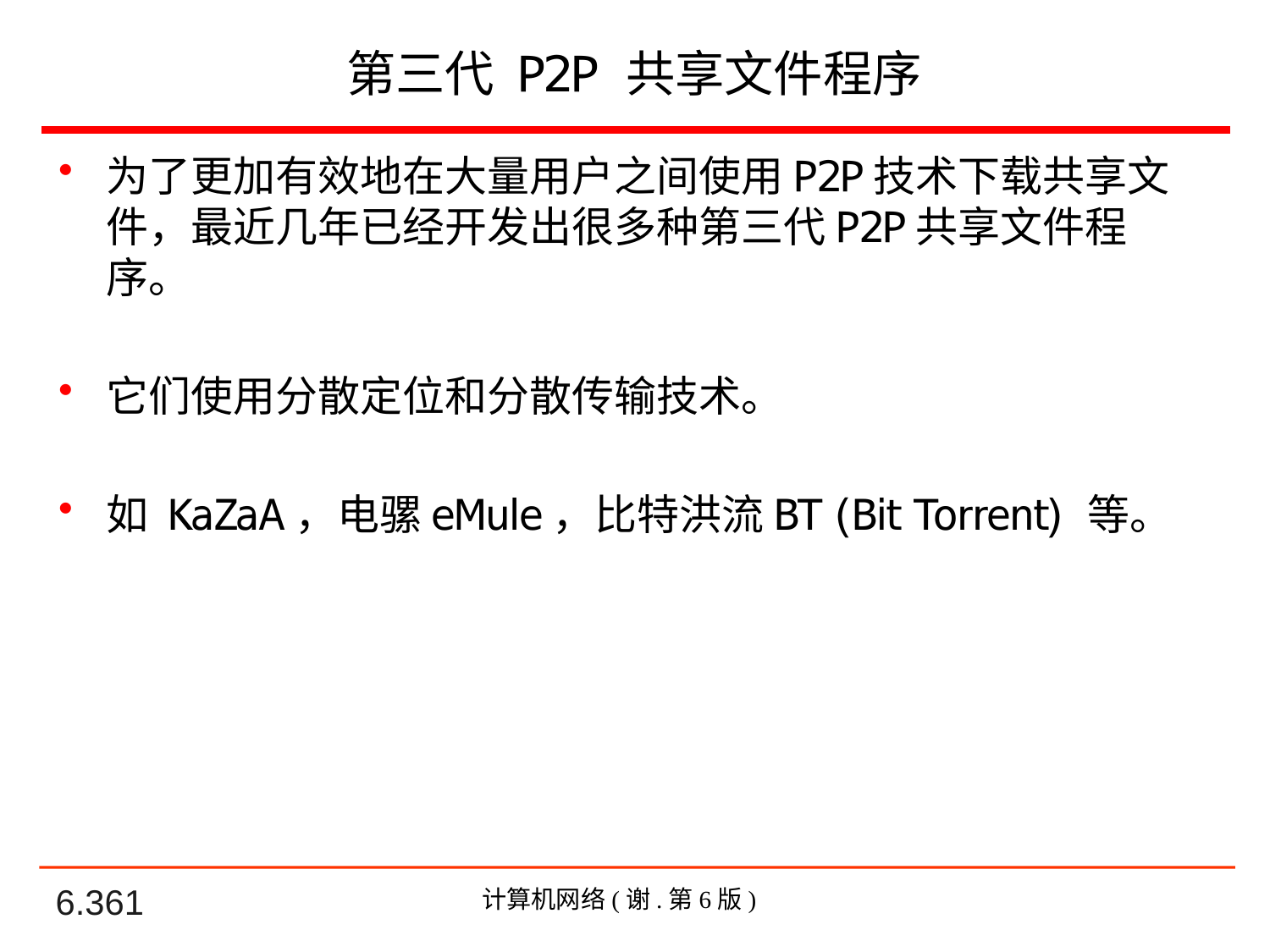

# 第三代 P2P 共享文件程序
为了更加有效地在大量用户之间使用P2P技术下载共享文件，最近几年已经开发出很多种第三代P2P共享文件程序。

它们使用分散定位和分散传输技术。

如 KaZaA，电骡eMule，比特洪流BT (Bit Torrent) 等。